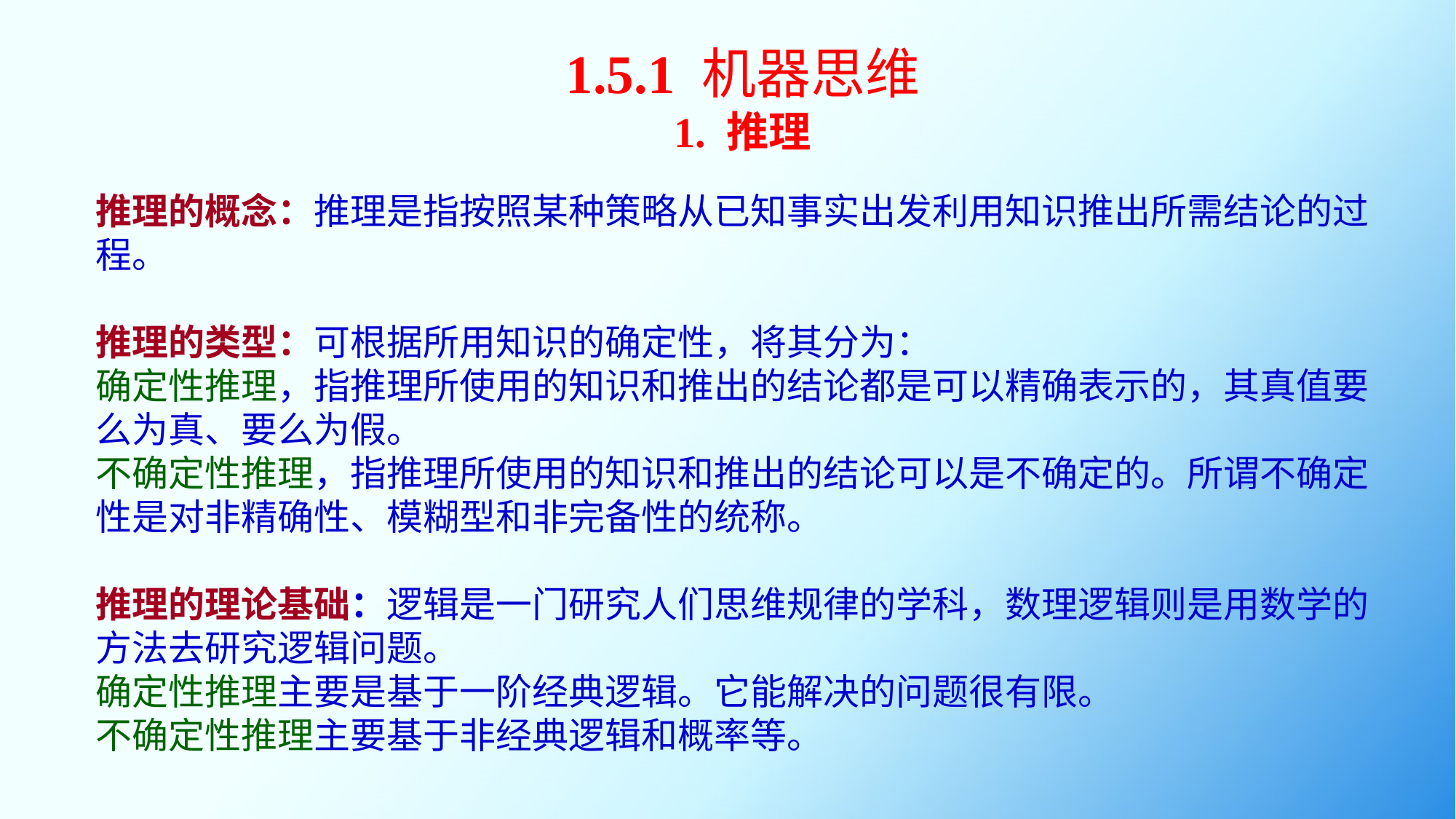

1.5.1 机器思维
1. 推理

推理的概念：推理是指按照某种策略从已知事实出发利用知识推出所需结论的过程。

推理的类型：可根据所用知识的确定性，将其分为：
确定性推理，指推理所使用的知识和推出的结论都是可以精确表示的，其真值要么为真、要么为假。
不确定性推理，指推理所使用的知识和推出的结论可以是不确定的。所谓不确定性是对非精确性、模糊型和非完备性的统称。

推理的理论基础：逻辑是一门研究人们思维规律的学科，数理逻辑则是用数学的方法去研究逻辑问题。
确定性推理主要是基于一阶经典逻辑。它能解决的问题很有限。
不确定性推理主要基于非经典逻辑和概率等。
18